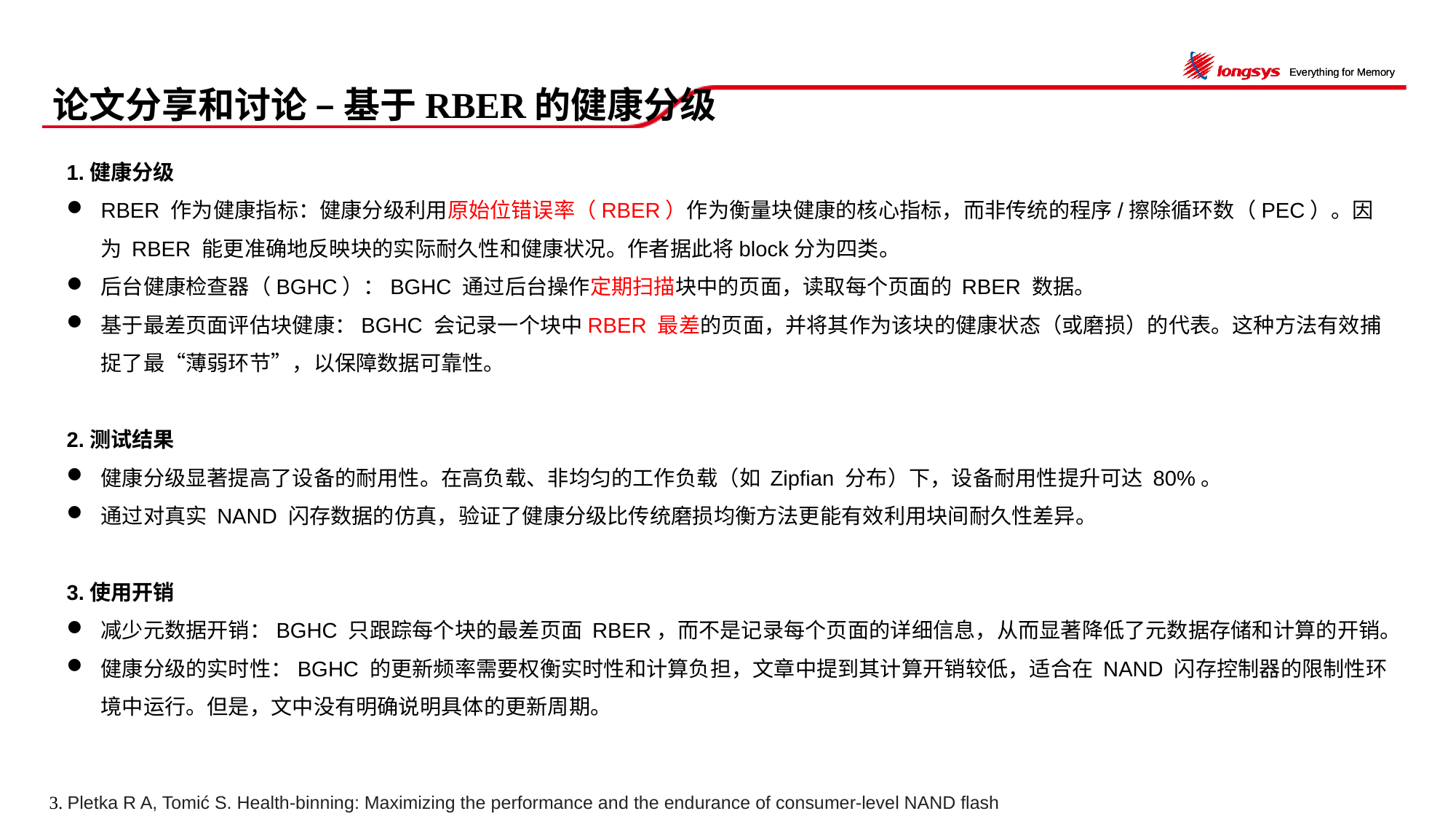

# 论文分享和讨论 – 基于RBER的健康分级
1.健康分级
RBER 作为健康指标：健康分级利用原始位错误率（RBER）作为衡量块健康的核心指标，而非传统的程序/擦除循环数（PEC）。因为 RBER 能更准确地反映块的实际耐久性和健康状况。作者据此将block分为四类。
后台健康检查器（BGHC）：BGHC 通过后台操作定期扫描块中的页面，读取每个页面的 RBER 数据。
基于最差页面评估块健康：BGHC 会记录一个块中RBER 最差的页面，并将其作为该块的健康状态（或磨损）的代表。这种方法有效捕捉了最“薄弱环节”，以保障数据可靠性。

2.测试结果
健康分级显著提高了设备的耐用性。在高负载、非均匀的工作负载（如 Zipfian 分布）下，设备耐用性提升可达 80%。
通过对真实 NAND 闪存数据的仿真，验证了健康分级比传统磨损均衡方法更能有效利用块间耐久性差异。

3.使用开销
减少元数据开销：BGHC 只跟踪每个块的最差页面 RBER，而不是记录每个页面的详细信息，从而显著降低了元数据存储和计算的开销。
健康分级的实时性：BGHC 的更新频率需要权衡实时性和计算负担，文章中提到其计算开销较低，适合在 NAND 闪存控制器的限制性环境中运行。但是，文中没有明确说明具体的更新周期。
3. Pletka R A, Tomić S. Health-binning: Maximizing the performance and the endurance of consumer-level NAND flash